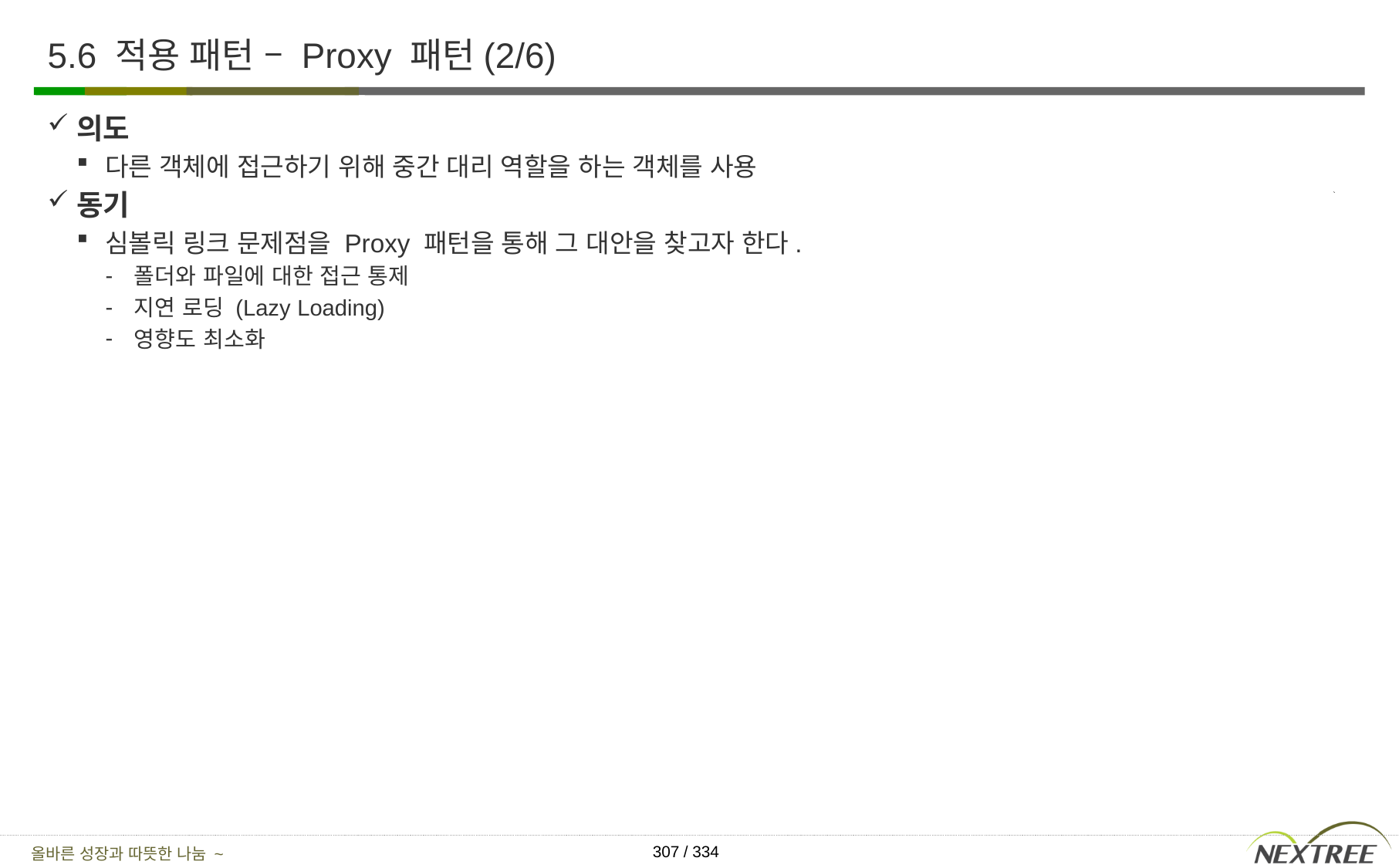

# 5.6 적용 패턴 – Proxy 패턴(2/6)
의도
다른 객체에 접근하기 위해 중간 대리 역할을 하는 객체를 사용
동기
심볼릭 링크 문제점을 Proxy 패턴을 통해 그 대안을 찾고자 한다.
폴더와 파일에 대한 접근 통제
지연 로딩 (Lazy Loading)
영향도 최소화